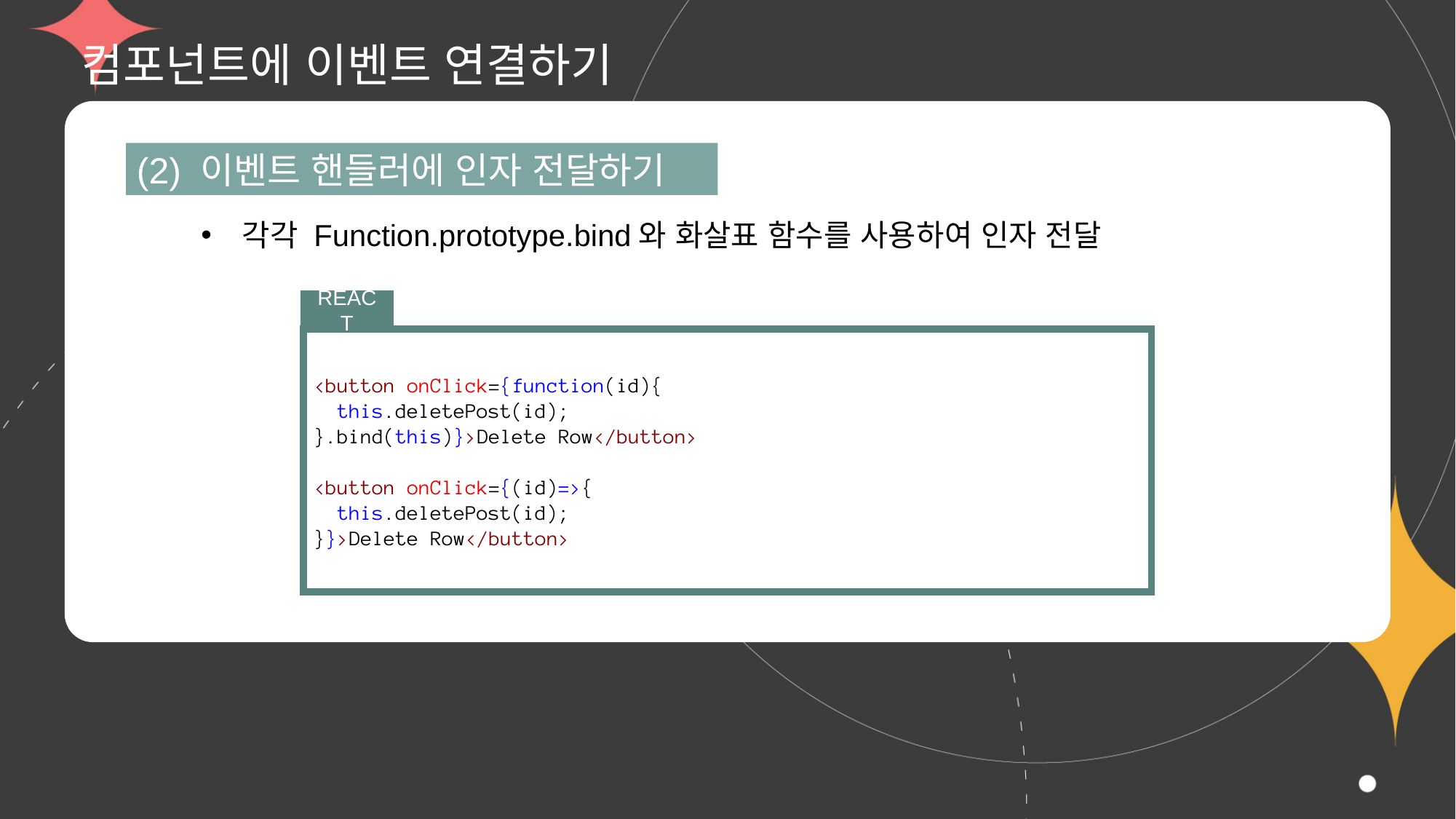

# 컴포넌트에 이벤트 연결하기
(2) 이벤트 핸들러에 인자 전달하기
각각 Function.prototype.bind와 화살표 함수를 사용하여 인자 전달
REACT
<button onClick={function(id){
  this.deletePost(id);
}.bind(this)}>Delete Row</button>
<button onClick={(id)=>{
  this.deletePost(id);
}}>Delete Row</button>